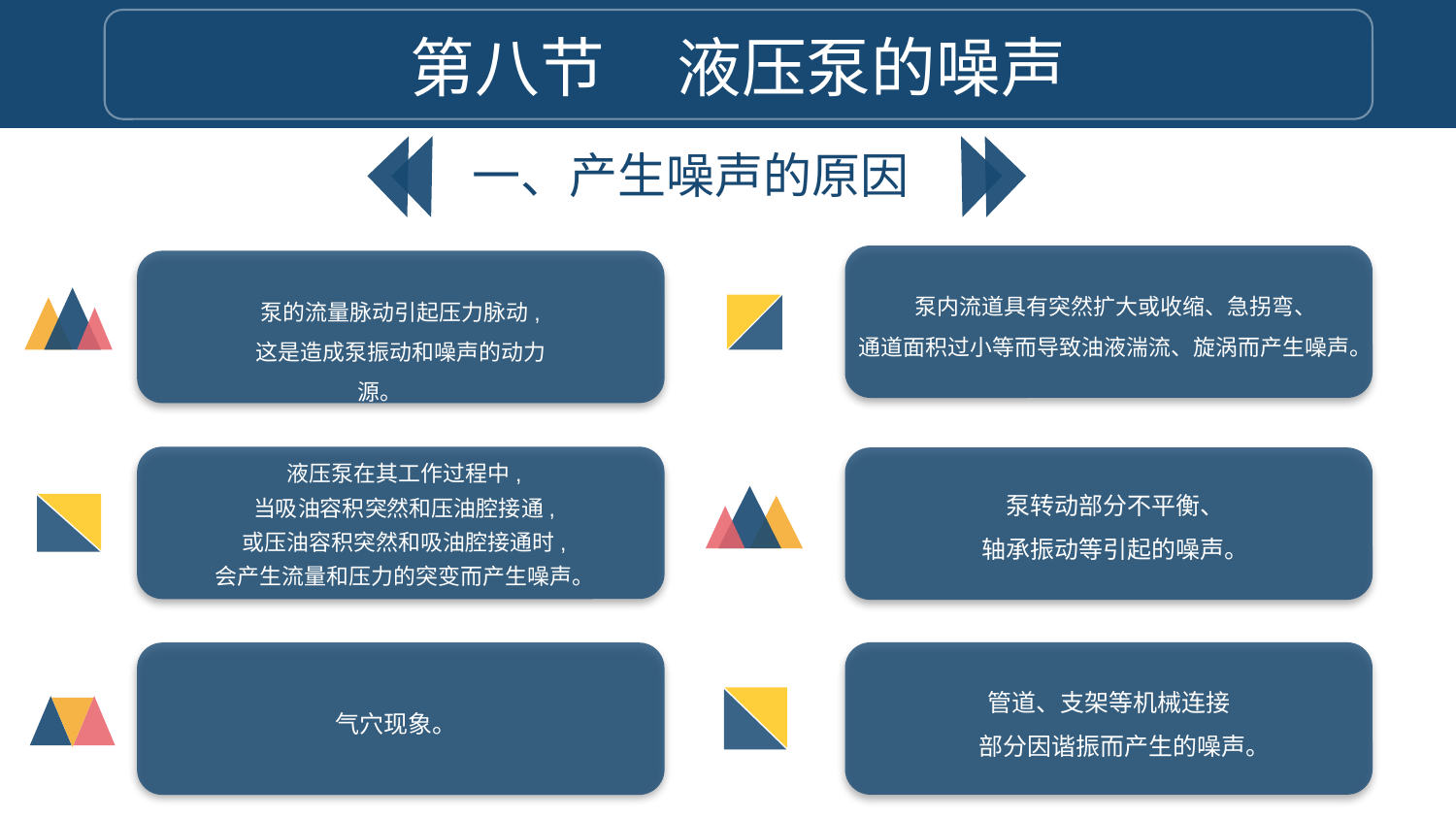

第八节     液压泵的噪声
一、产生噪声的原因

泵内流道具有突然扩大或收缩、急拐弯、
通道面积过小等而导致油液湍流、旋涡而产生噪声。
泵的流量脉动引起压力脉动,
这是造成泵振动和噪声的动力源。

液压泵在其工作过程中,
当吸油容积突然和压油腔接通,
或压油容积突然和吸油腔接通时,
会产生流量和压力的突变而产生噪声。

泵转动部分不平衡、
轴承振动等引起的噪声。

管道、支架等机械连接
     部分因谐振而产生的噪声。

气穴现象。